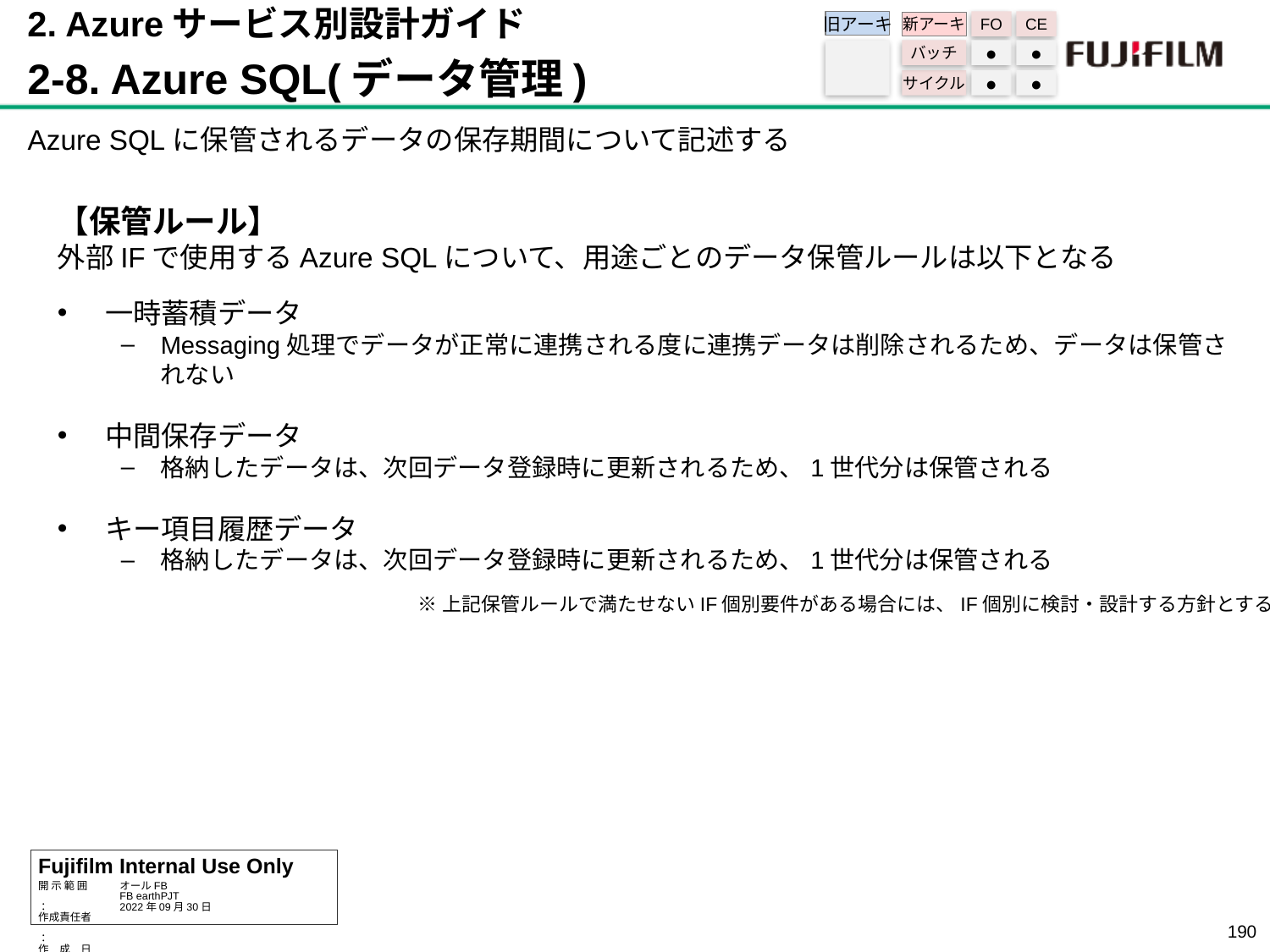

2. Azureサービス別設計ガイド
2-8. Azure SQL(データ管理)
旧アーキ
FO
CE
新アーキ
バッチ
●
●
サイクル
●
●

Azure SQLに保管されるデータの保存期間について記述する
【保管ルール】
外部IFで使用するAzure SQLについて、用途ごとのデータ保管ルールは以下となる
一時蓄積データ
Messaging処理でデータが正常に連携される度に連携データは削除されるため、データは保管されない
中間保存データ
格納したデータは、次回データ登録時に更新されるため、1世代分は保管される
キー項目履歴データ
格納したデータは、次回データ登録時に更新されるため、1世代分は保管される

※上記保管ルールで満たせないIF個別要件がある場合には、IF個別に検討・設計する方針とする
190